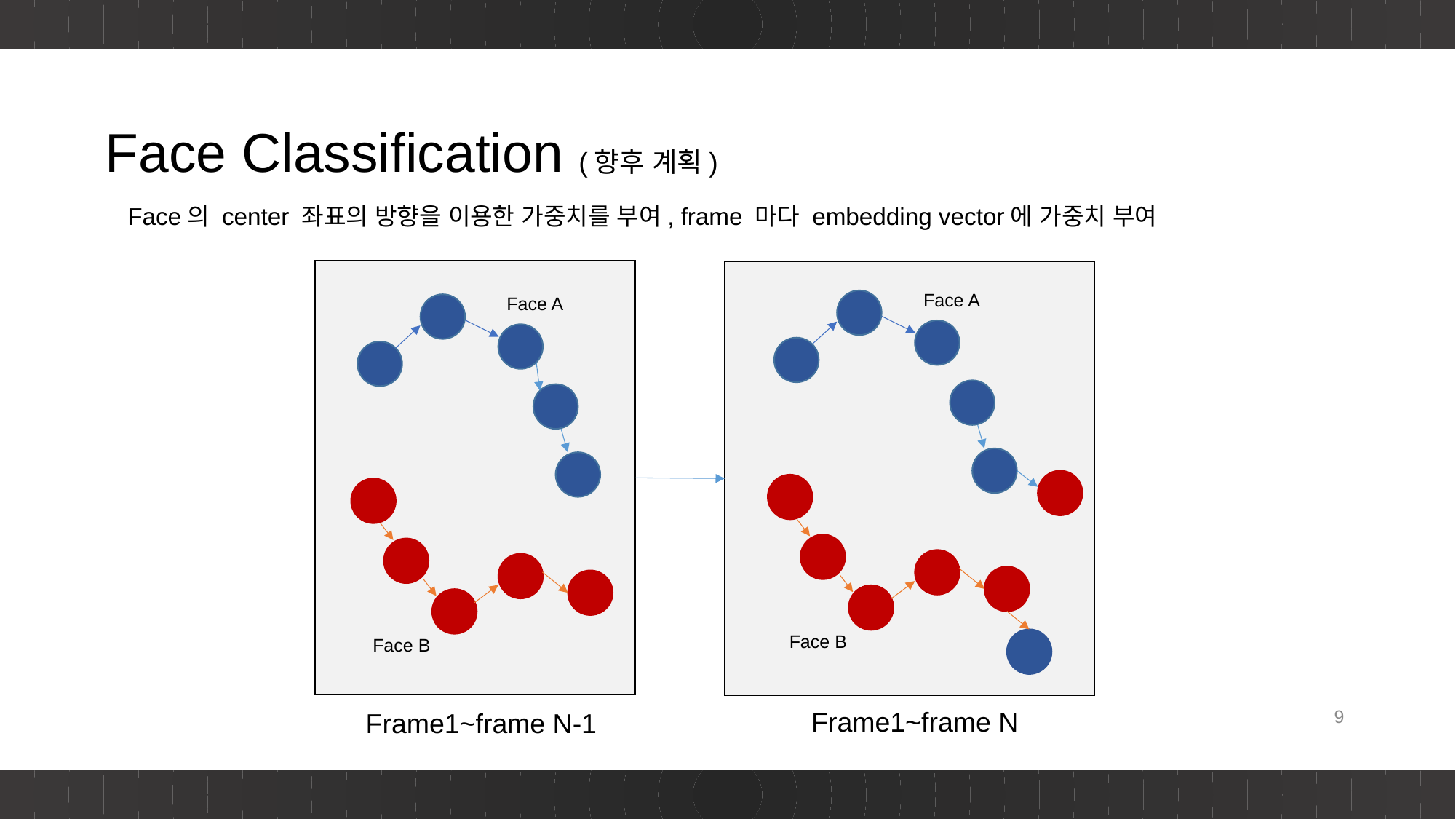

# Face Classification (향후 계획)
Face의 center 좌표의 방향을 이용한 가중치를 부여, frame 마다 embedding vector에 가중치 부여

Face A
Face B

Face A

Face B

Frame1~frame N
Frame1~frame N-1
9